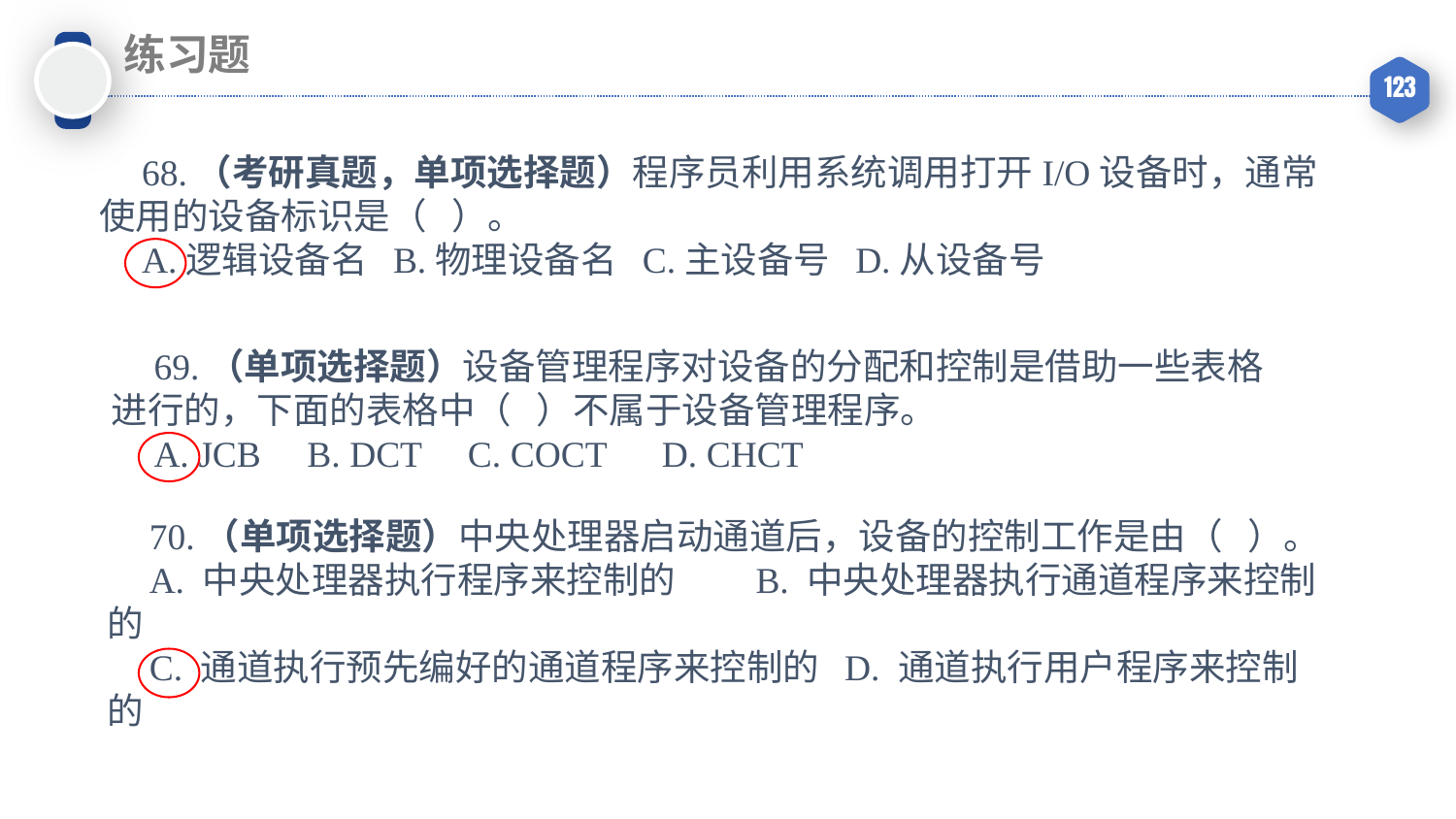

练习题
68.（考研真题，单项选择题）程序员利用系统调用打开I/O设备时，通常使用的设备标识是（   ）。
A.逻辑设备名  B.物理设备名  C.主设备号  D.从设备号

69.（单项选择题）设备管理程序对设备的分配和控制是借助一些表格进行的，下面的表格中（   ）不属于设备管理程序。
A. JCB     B. DCT     C. COCT      D. CHCT

70.（单项选择题）中央处理器启动通道后，设备的控制工作是由（   ）。
A. 中央处理器执行程序来控制的	       B. 中央处理器执行通道程序来控制的
C. 通道执行预先编好的通道程序来控制的  D. 通道执行用户程序来控制的